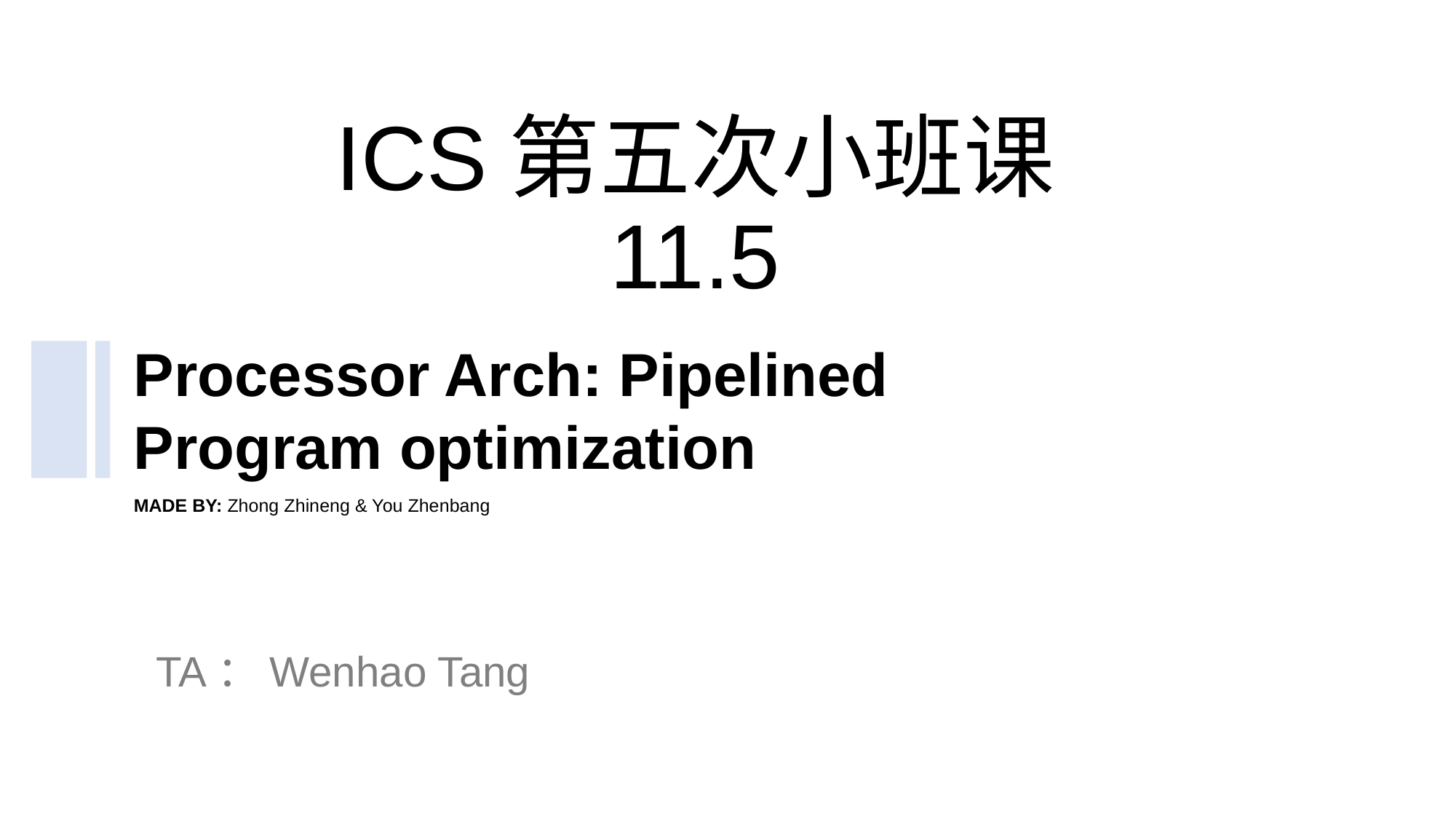

# ICS第五次小班课 11.5
Processor Arch: Pipelined
Program optimization

MADE BY: Zhong Zhineng & You Zhenbang

 TA：Wenhao Tang